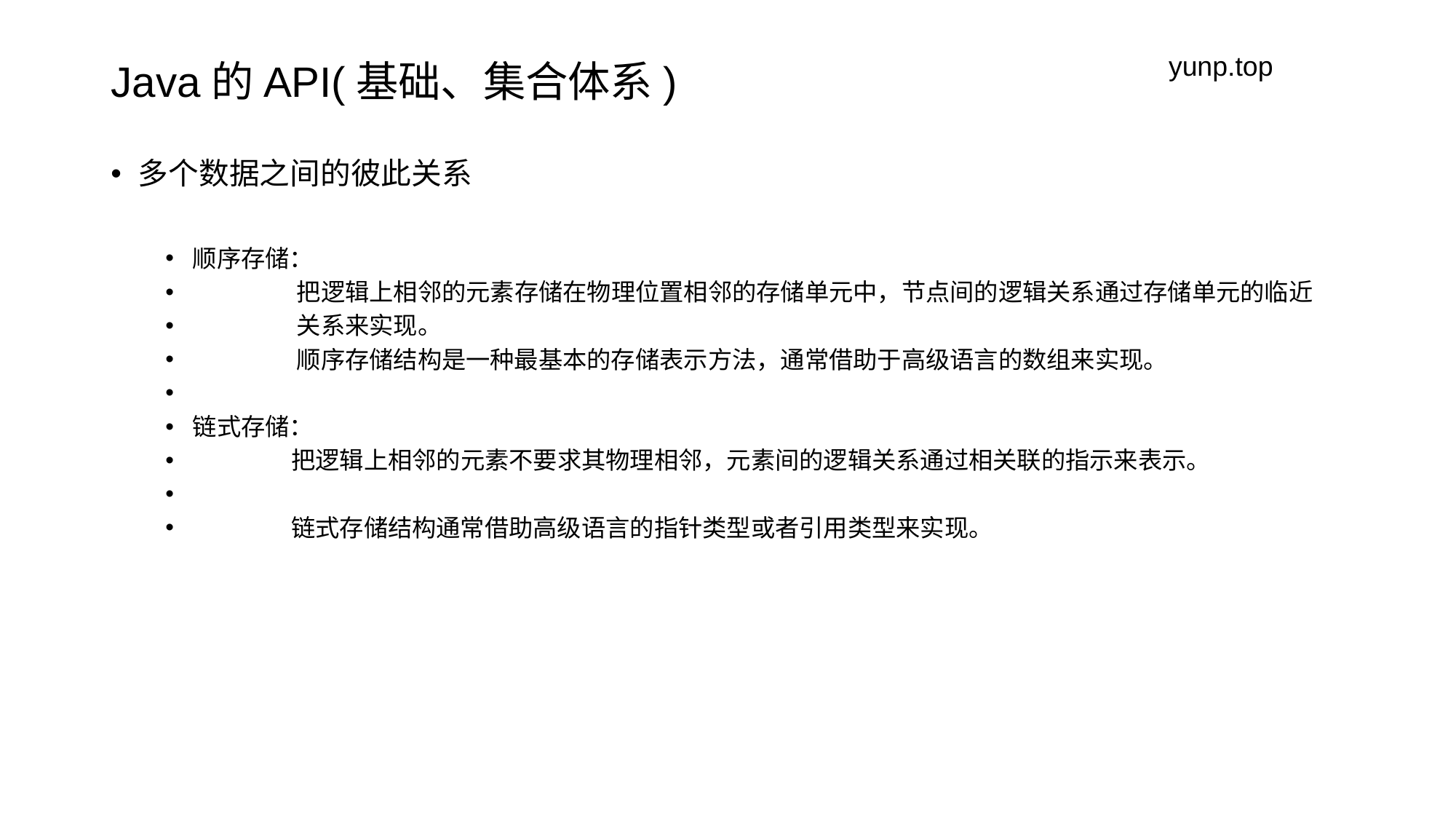

# Java的API(基础、集合体系)
yunp.top
多个数据之间的彼此关系

顺序存储：
                  把逻辑上相邻的元素存储在物理位置相邻的存储单元中，节点间的逻辑关系通过存储单元的临近
                  关系来实现。
                  顺序存储结构是一种最基本的存储表示方法，通常借助于高级语言的数组来实现。

链式存储：
                 把逻辑上相邻的元素不要求其物理相邻，元素间的逻辑关系通过相关联的指示来表示。

                 链式存储结构通常借助高级语言的指针类型或者引用类型来实现。